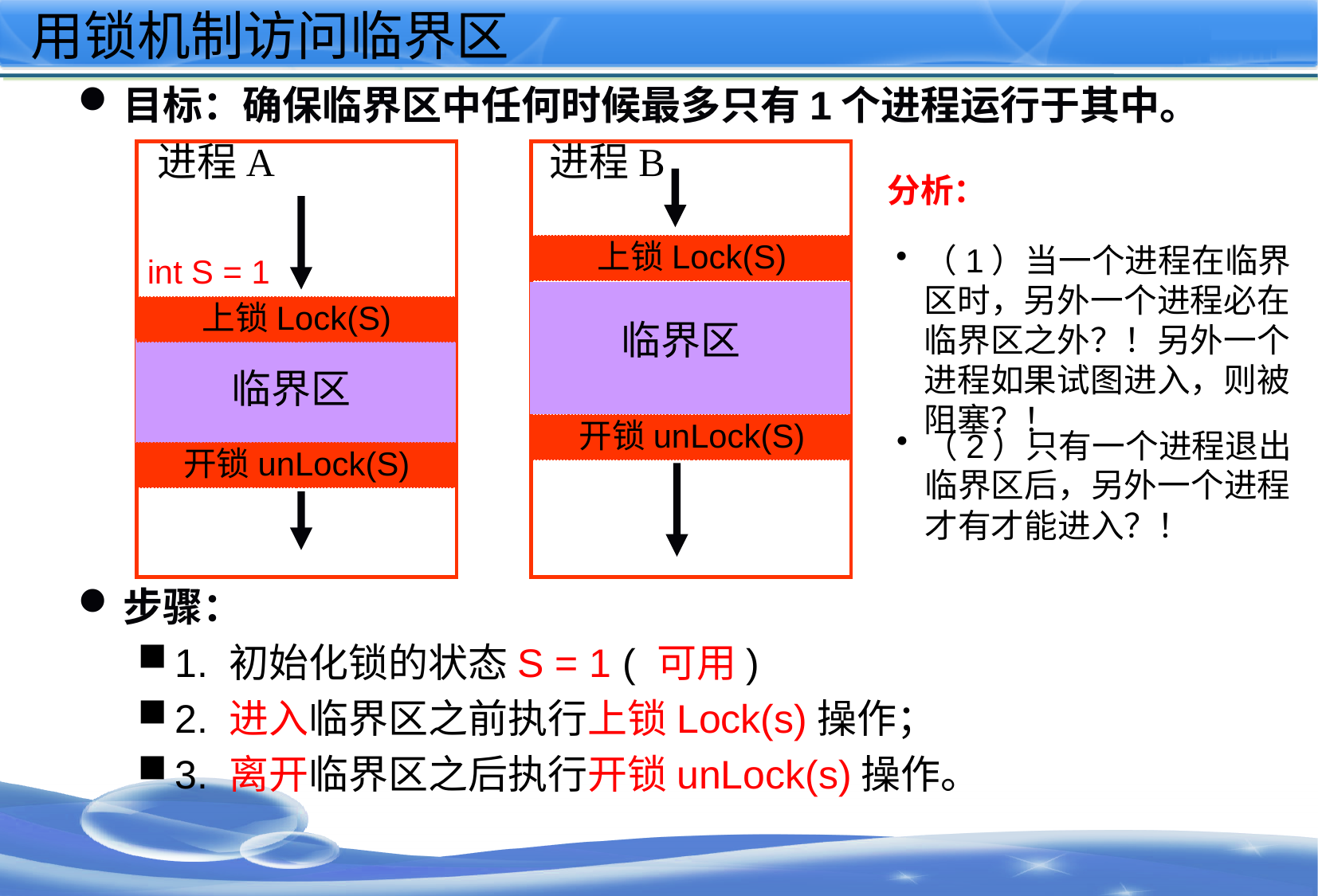

# 用锁机制访问临界区
目标：确保临界区中任何时候最多只有1个进程运行于其中。

步骤：
1. 初始化锁的状态S = 1 ( 可用)
2. 进入临界区之前执行上锁Lock(s)操作；
3. 离开临界区之后执行开锁unLock(s)操作。
进程A
进程B

分析：

（1）当一个进程在临界区时，另外一个进程必在临界区之外？！另外一个进程如果试图进入，则被阻塞？！
上锁Lock(S)
int S = 1

临界区
上锁Lock(S)

临界区
开锁unLock(S)
（2）只有一个进程退出临界区后，另外一个进程才有才能进入？！
开锁unLock(S)